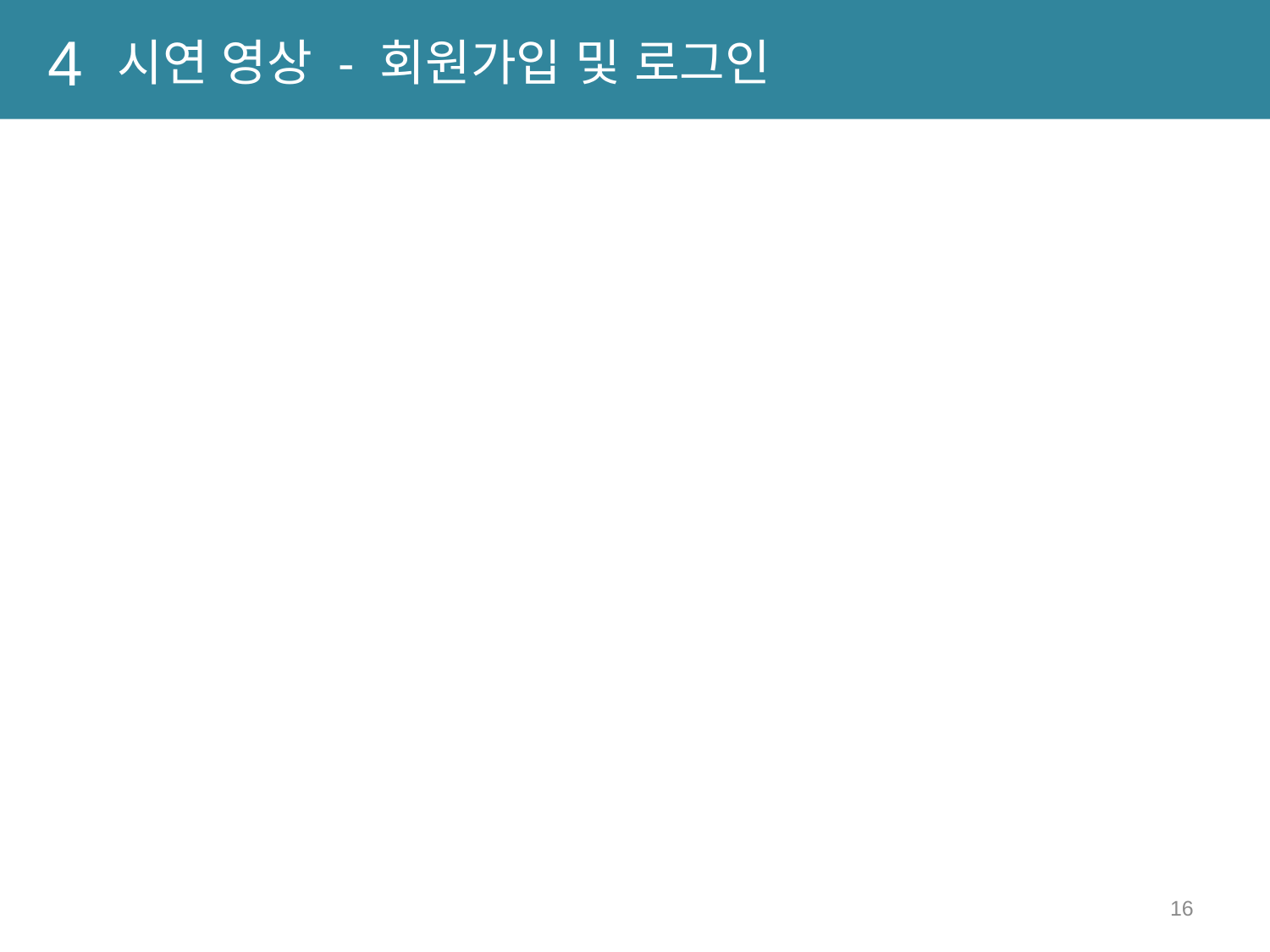

4
시연 영상 - 회원가입 및 로그인
16